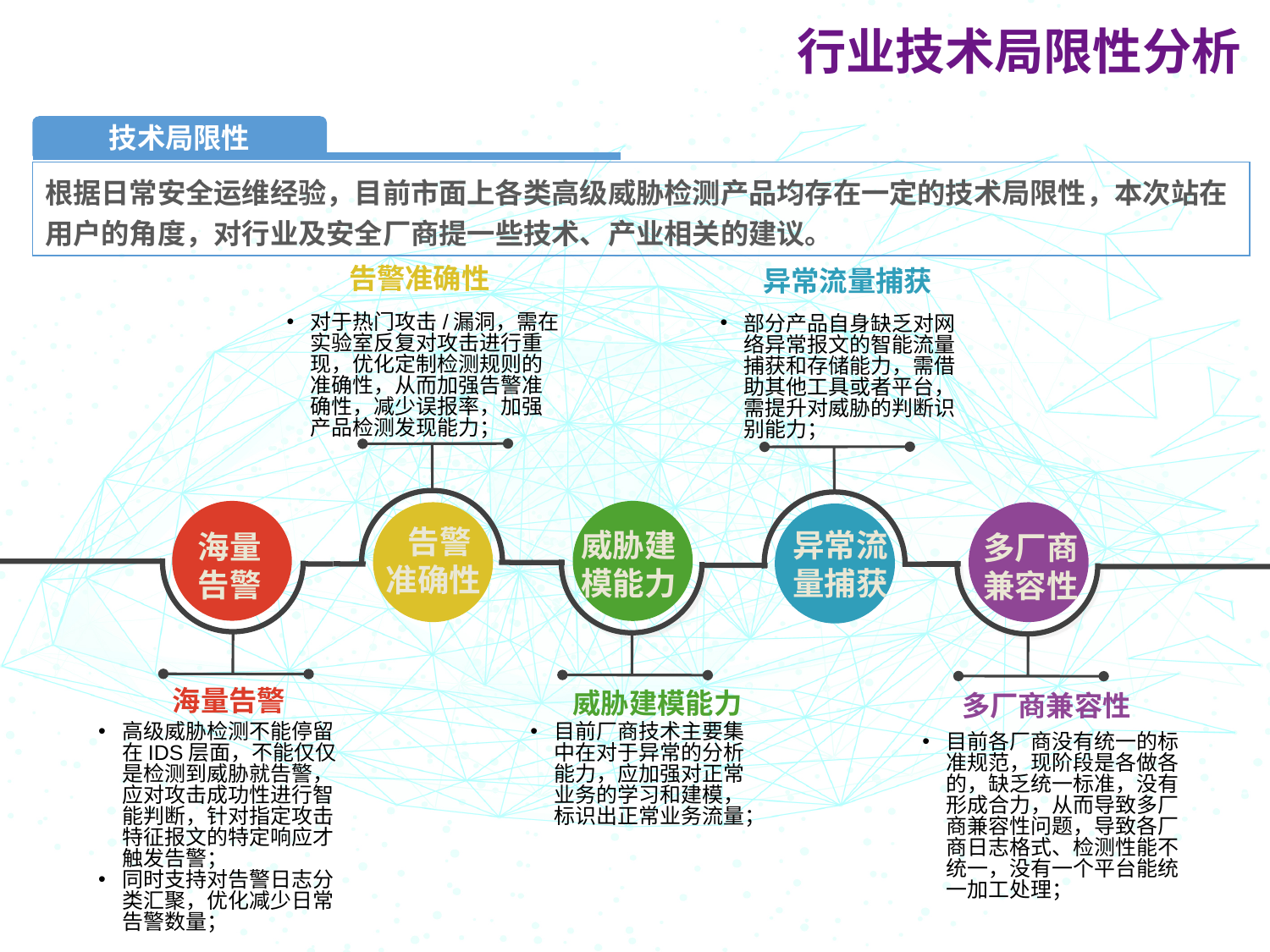

行业技术局限性分析
技术局限性

生产系统访问路径
根据日常安全运维经验，目前市面上各类高级威胁检测产品均存在一定的技术局限性，本次站在用户的角度，对行业及安全厂商提一些技术、产业相关的建议。
告警准确性
异常流量捕获
对于热门攻击/漏洞，需在实验室反复对攻击进行重现，优化定制检测规则的准确性，从而加强告警准确性，减少误报率，加强产品检测发现能力；
部分产品自身缺乏对网络异常报文的智能流量捕获和存储能力，需借助其他工具或者平台，需提升对威胁的判断识别能力；

  告警
准确性
异常流
量捕获
威胁建
模能力

海量
告警
多厂商
兼容性

海量告警
威胁建模能力
多厂商兼容性
高级威胁检测不能停留在IDS层面，不能仅仅是检测到威胁就告警，应对攻击成功性进行智能判断，针对指定攻击特征报文的特定响应才触发告警；
同时支持对告警日志分类汇聚，优化减少日常告警数量；
目前厂商技术主要集中在对于异常的分析能力，应加强对正常业务的学习和建模，标识出正常业务流量；

目前各厂商没有统一的标准规范，现阶段是各做各的，缺乏统一标准，没有形成合力，从而导致多厂商兼容性问题，导致各厂商日志格式、检测性能不统一，没有一个平台能统一加工处理；